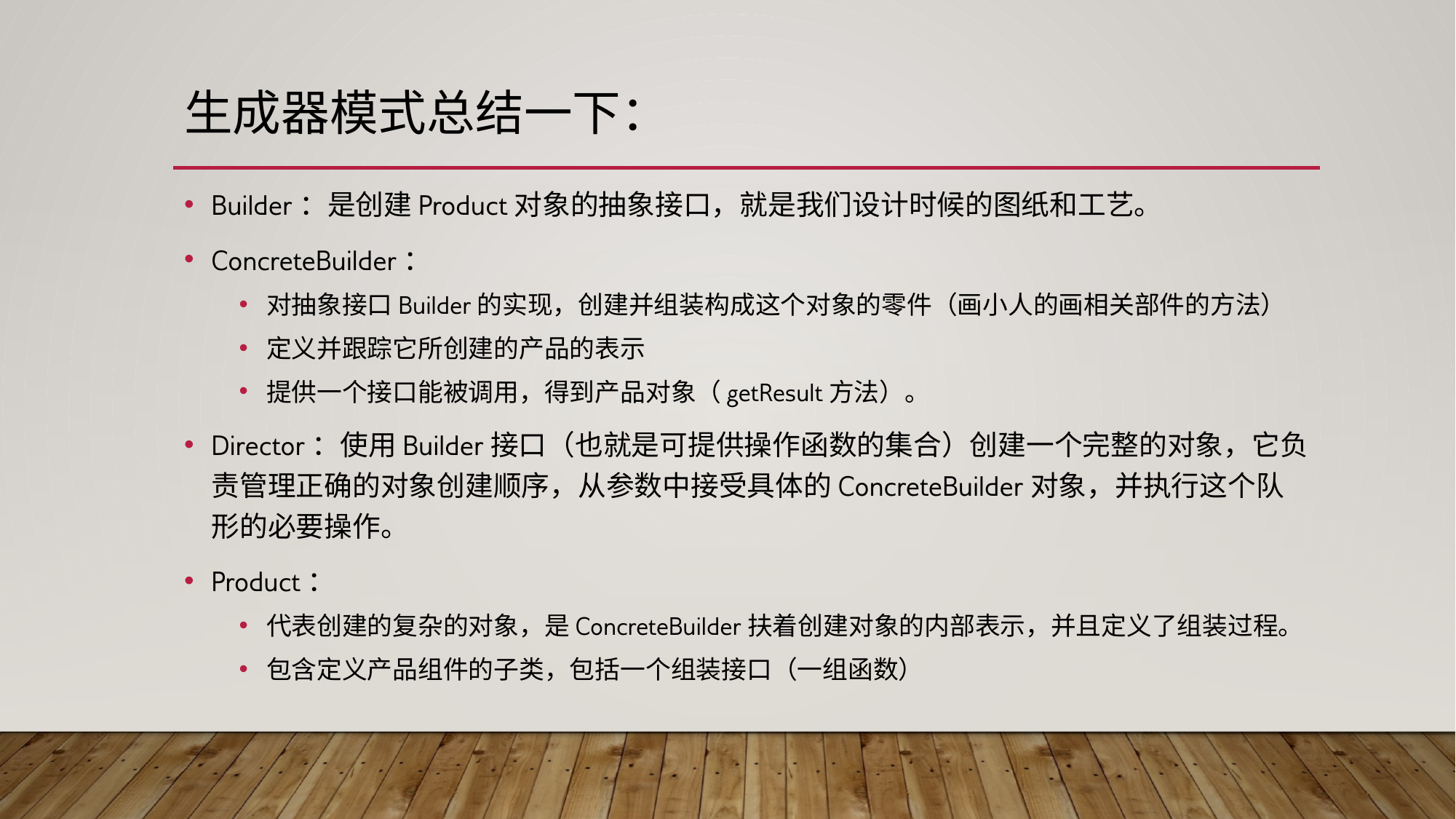

# 生成器模式总结一下：
Builder：是创建Product对象的抽象接口，就是我们设计时候的图纸和工艺。
ConcreteBuilder：
对抽象接口Builder的实现，创建并组装构成这个对象的零件（画小人的画相关部件的方法）
定义并跟踪它所创建的产品的表示
提供一个接口能被调用，得到产品对象（getResult方法）。
Director：使用Builder接口（也就是可提供操作函数的集合）创建一个完整的对象，它负责管理正确的对象创建顺序，从参数中接受具体的ConcreteBuilder对象，并执行这个队形的必要操作。
Product：
代表创建的复杂的对象，是ConcreteBuilder扶着创建对象的内部表示，并且定义了组装过程。
包含定义产品组件的子类，包括一个组装接口（一组函数）